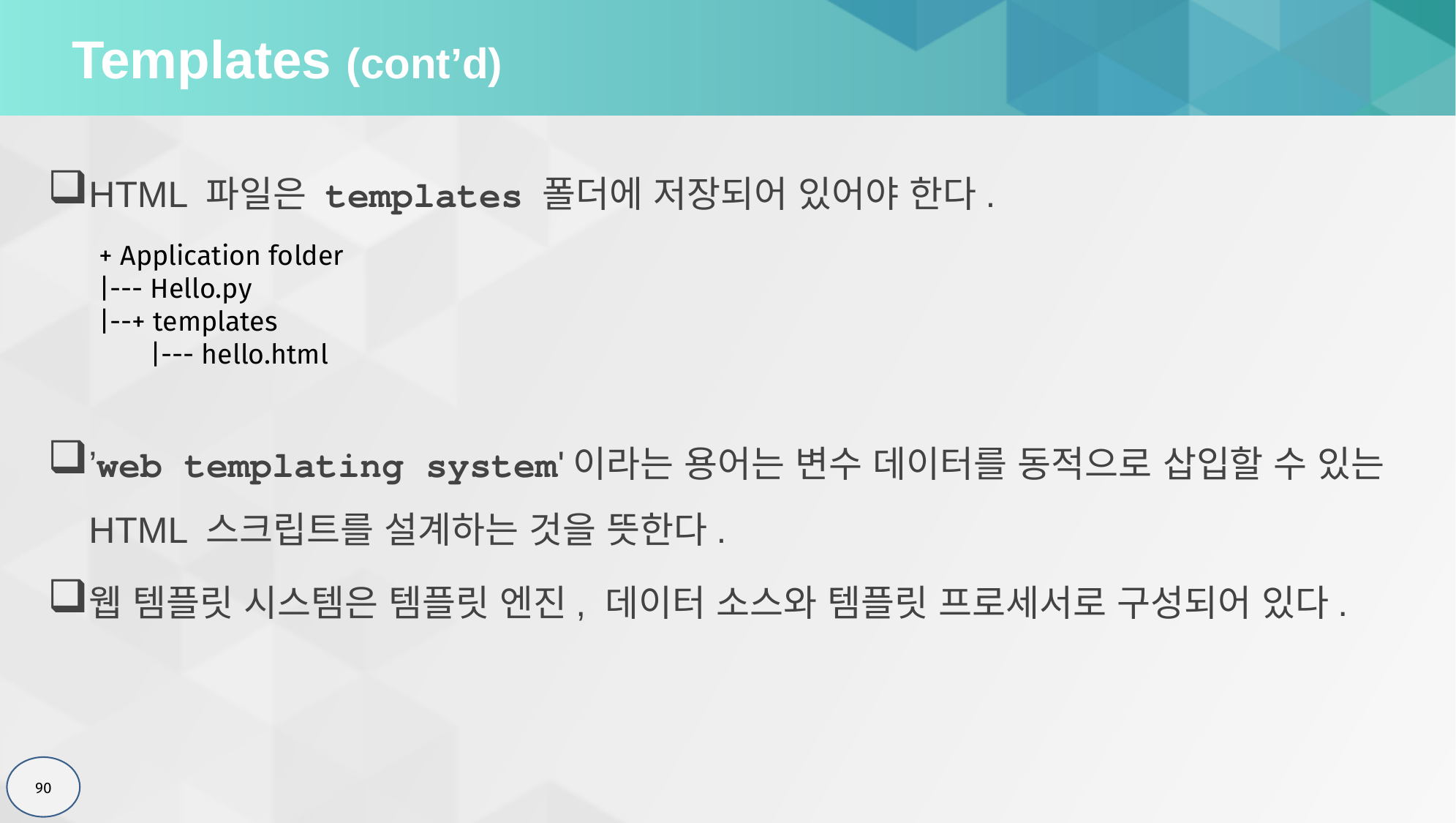

# Templates (cont’d)
HTML 파일은 templates 폴더에 저장되어 있어야 한다.
+ Application folder
|--- Hello.py
|--+ templates
       |--- hello.html

’web templating system'이라는 용어는 변수 데이터를 동적으로 삽입할 수 있는 HTML 스크립트를 설계하는 것을 뜻한다.
웹 템플릿 시스템은 템플릿 엔진, 데이터 소스와 템플릿 프로세서로 구성되어 있다.